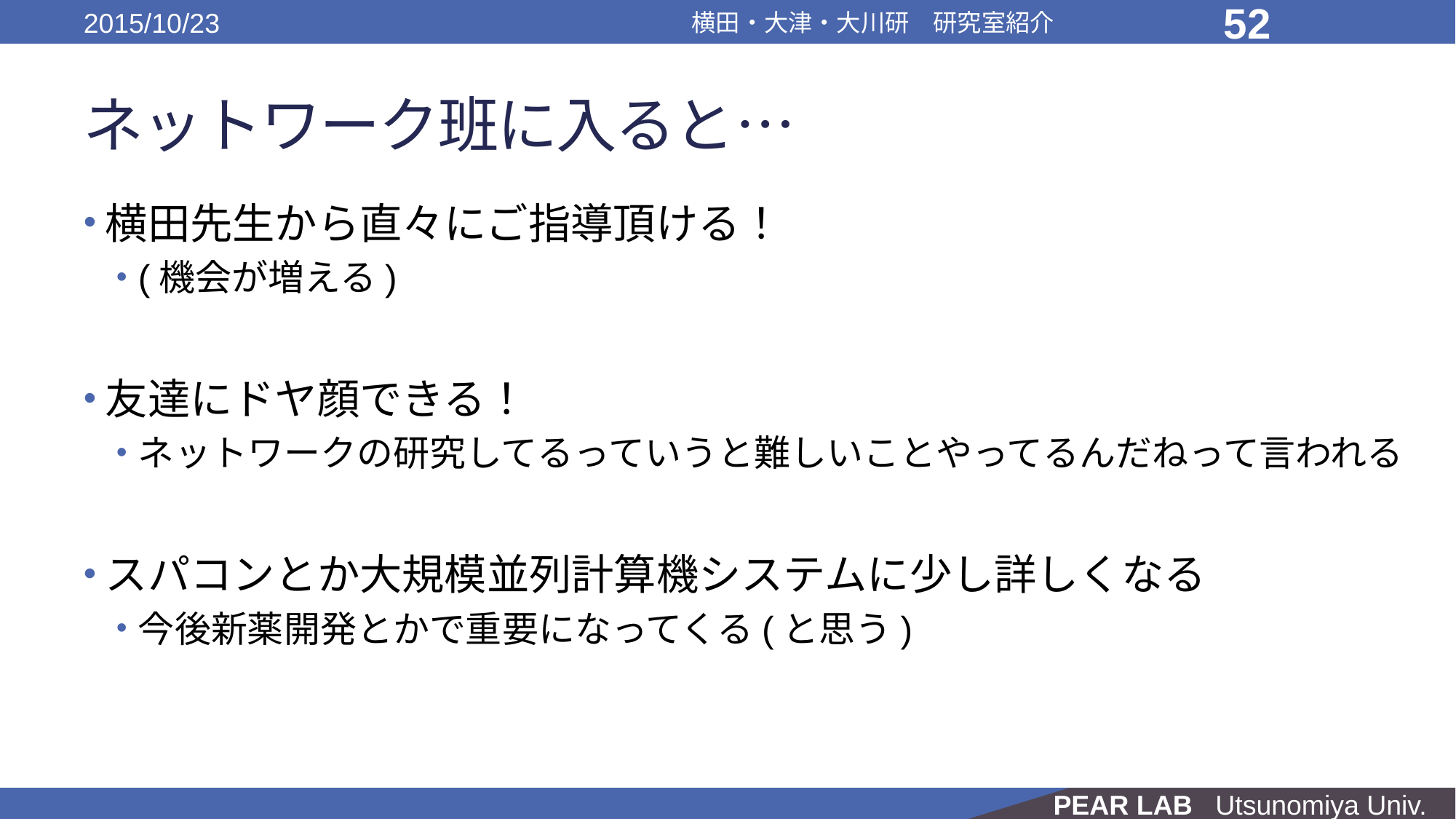

2015/10/23
横田・大津・大川研　研究室紹介
52
# ネットワーク班に入ると…
横田先生から直々にご指導頂ける！
(機会が増える)

友達にドヤ顔できる！
ネットワークの研究してるっていうと難しいことやってるんだねって言われる

スパコンとか大規模並列計算機システムに少し詳しくなる
今後新薬開発とかで重要になってくる(と思う)